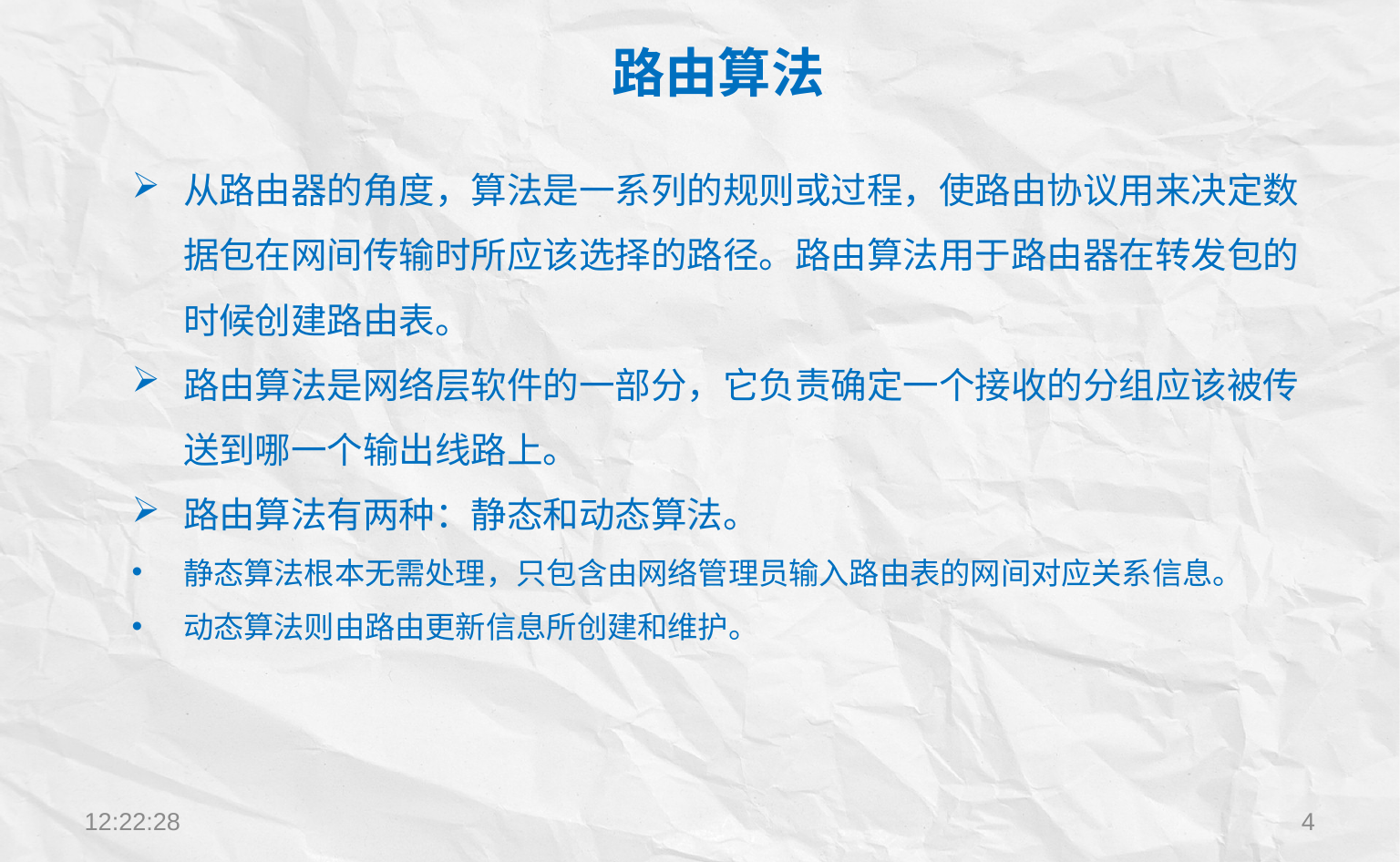

路由算法
从路由器的角度，算法是一系列的规则或过程，使路由协议用来决定数据包在网间传输时所应该选择的路径。路由算法用于路由器在转发包的时候创建路由表。
路由算法是网络层软件的一部分，它负责确定一个接收的分组应该被传送到哪一个输出线路上。
路由算法有两种：静态和动态算法。
静态算法根本无需处理，只包含由网络管理员输入路由表的网间对应关系信息。
动态算法则由路由更新信息所创建和维护。

12:22:28
4